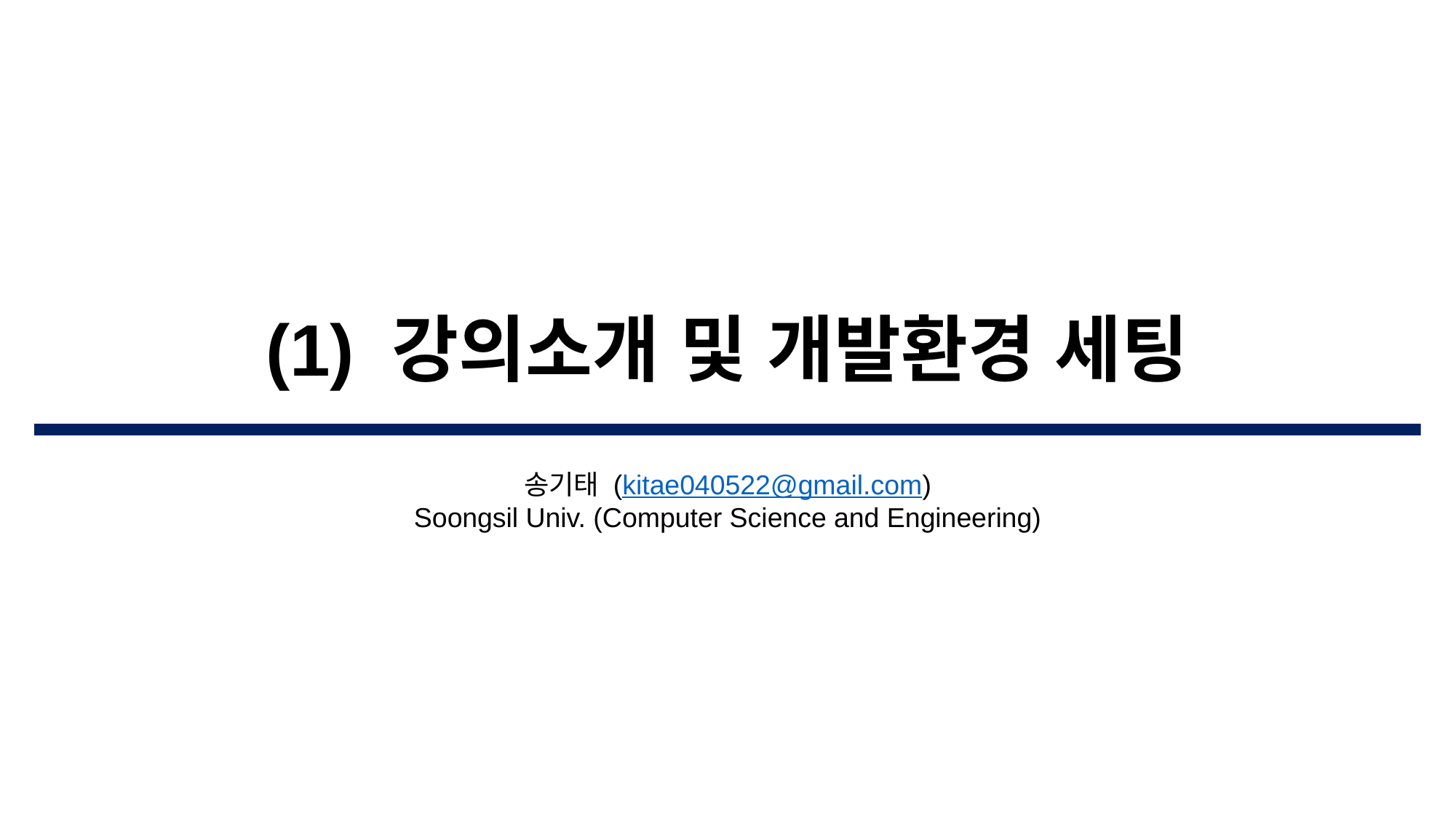

# (1) 강의소개 및 개발환경 세팅

송기태 (kitae040522@gmail.com)
Soongsil Univ. (Computer Science and Engineering)​